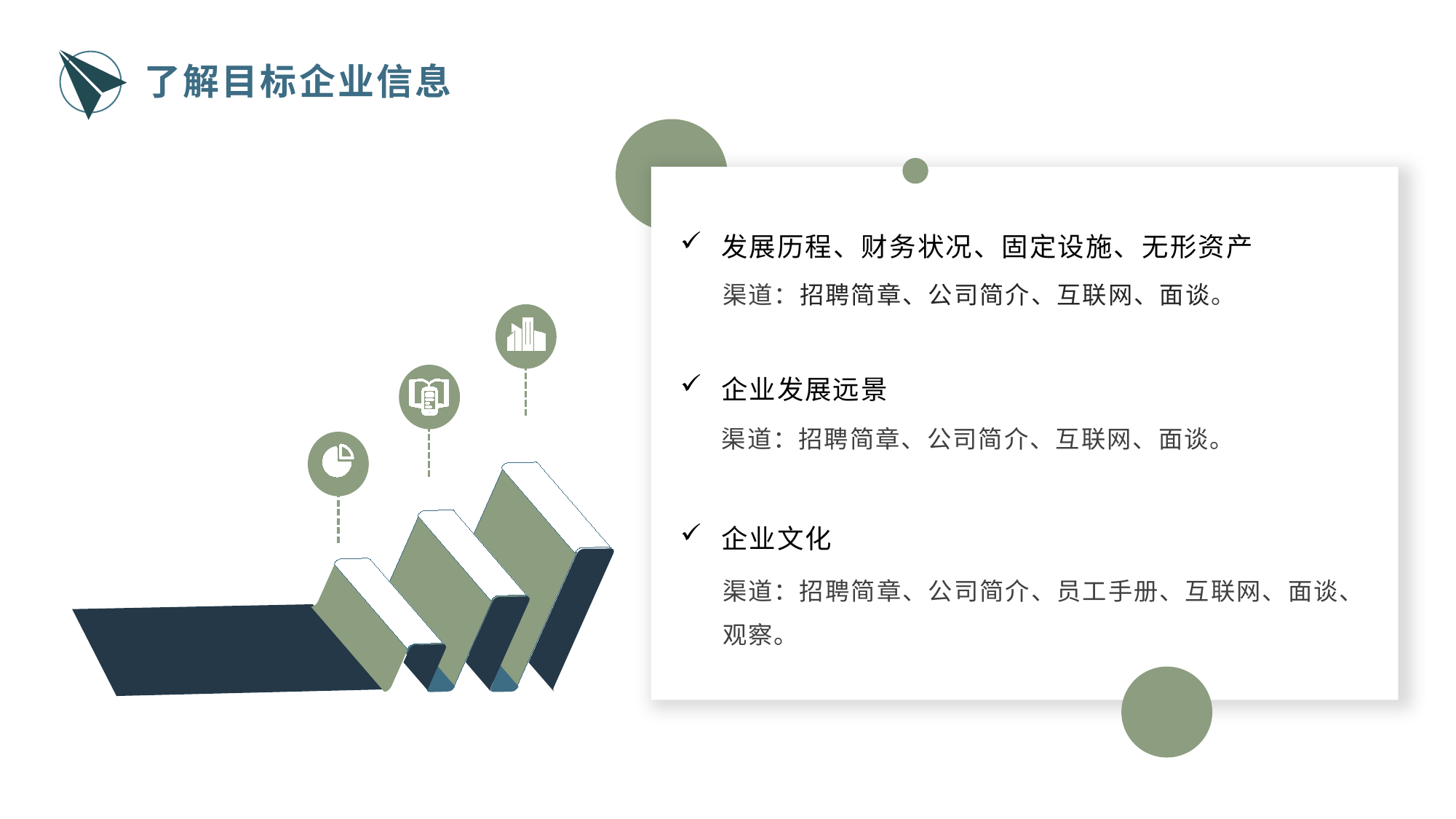

了解目标企业信息

发展历程、财务状况、固定设施、无形资产
渠道：招聘简章、公司简介、互联网、面谈。

企业发展远景
渠道：招聘简章、公司简介、互联网、面谈。
企业文化
渠道：招聘简章、公司简介、员工手册、互联网、面谈、观察。